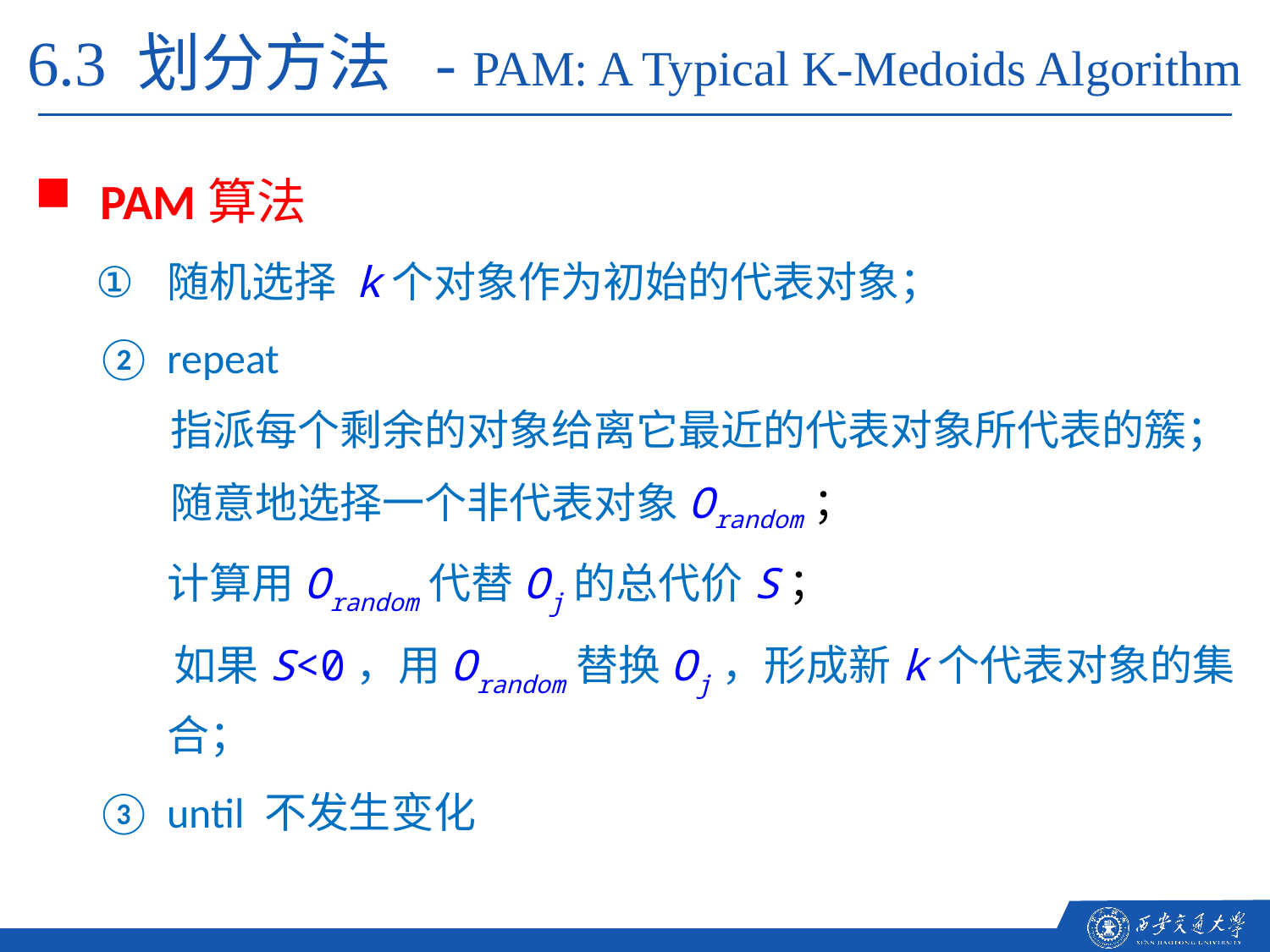

6.3 划分方法  - PAM: A Typical K-Medoids Algorithm
PAM算法
随机选择 k个对象作为初始的代表对象；
repeat
 指派每个剩余的对象给离它最近的代表对象所代表的簇；
 随意地选择一个非代表对象Orandom；
	计算用Orandom代替Oj的总代价S；
       如果S<0，用Orandom替换Oj，形成新k个代表对象的集合；
until 不发生变化